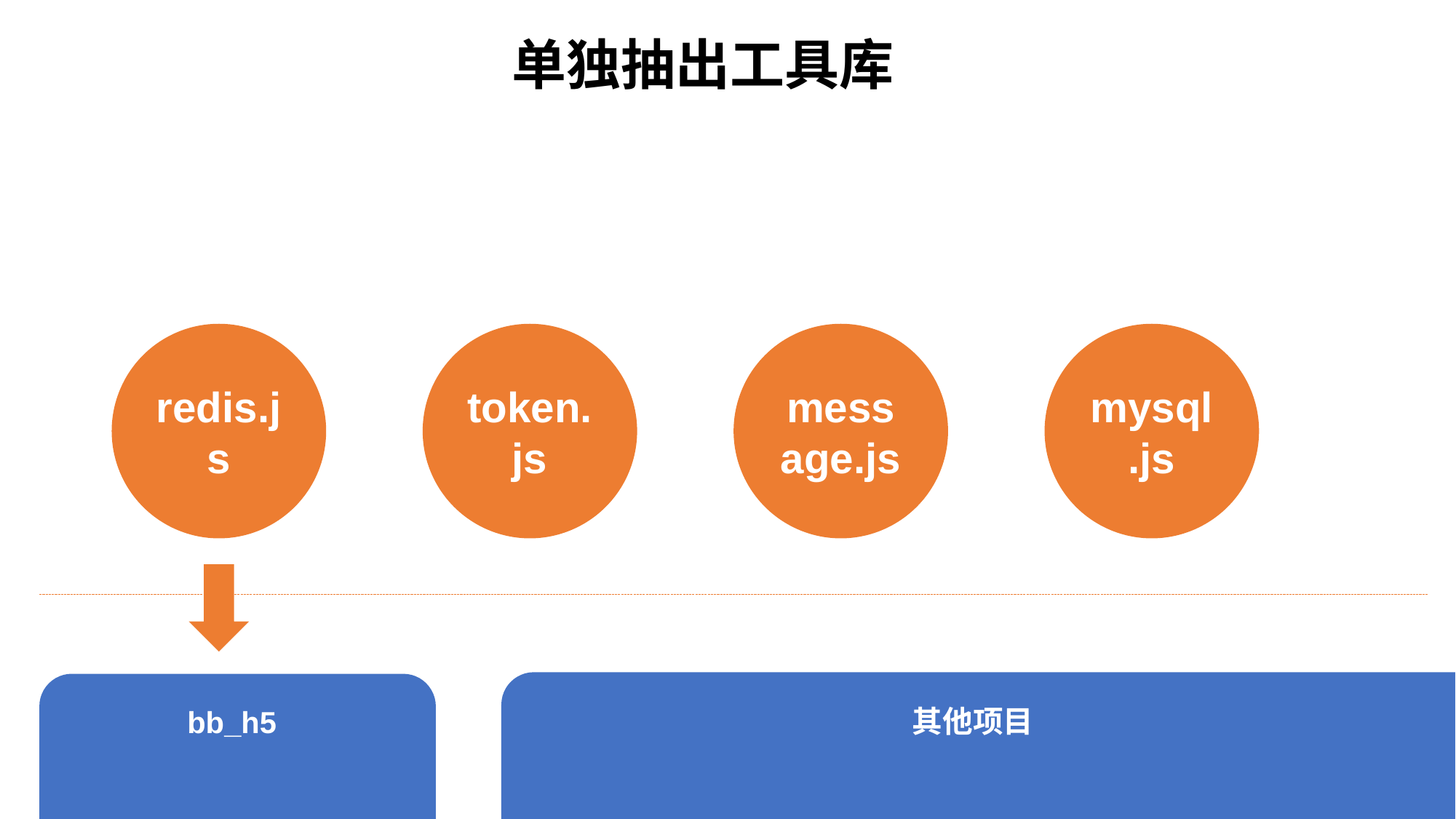

单独抽出工具库
redis.js
token.js
message.js
mysql.js

其他项目
bb_h5